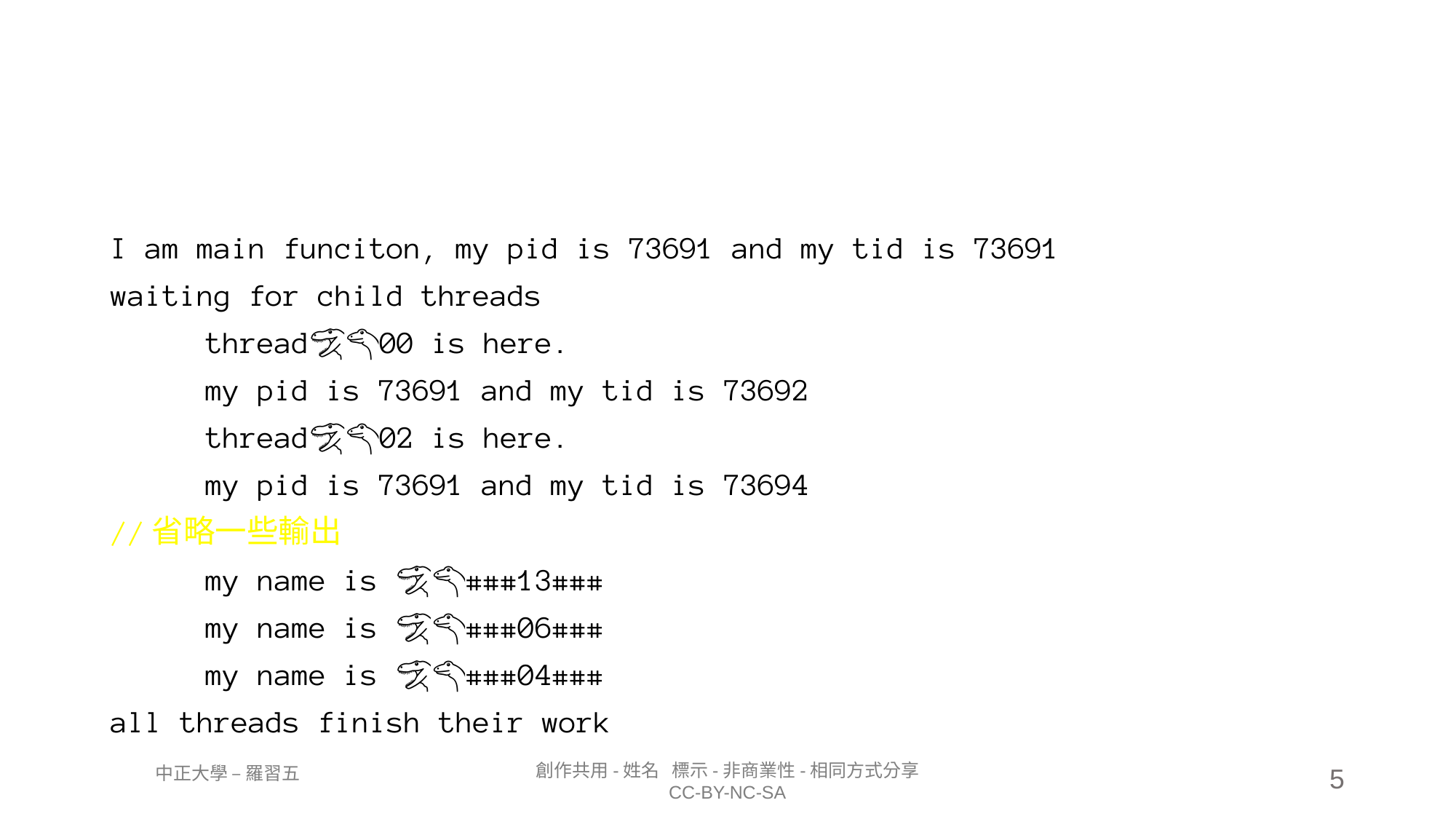

#
I am main funciton, my pid is 73691 and my tid is 73691
waiting for child threads
	thread🦖🦕00 is here.
	my pid is 73691 and my tid is 73692
	thread🦖🦕02 is here.
	my pid is 73691 and my tid is 73694
//省略一些輸出
	my name is 🦖🦕###13###
	my name is 🦖🦕###06###
	my name is 🦖🦕###04###
all threads finish their work